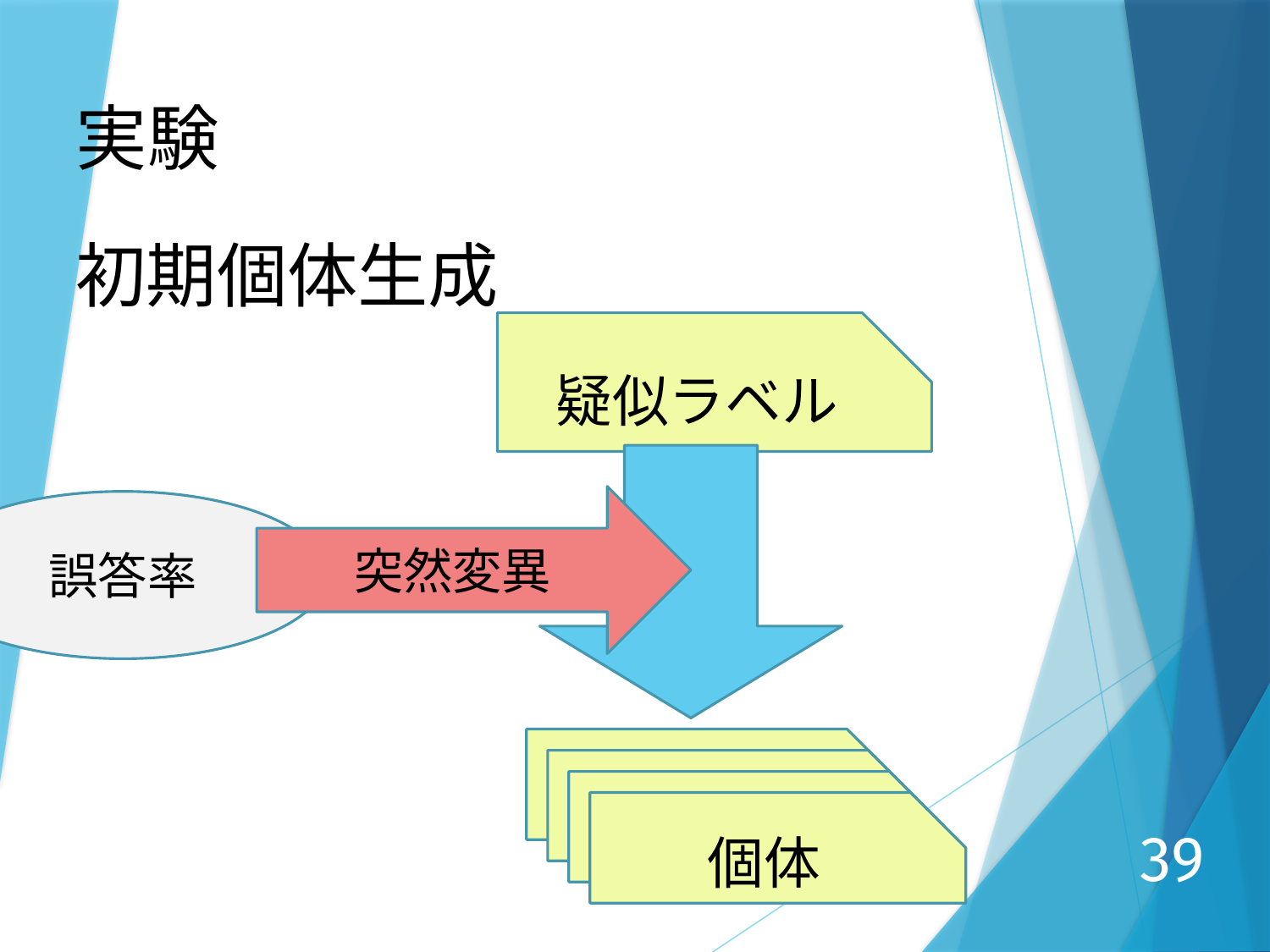

実験
初期個体生成
疑似ラベル

突然変異
誤答率
個体
個体
個体
個体
39